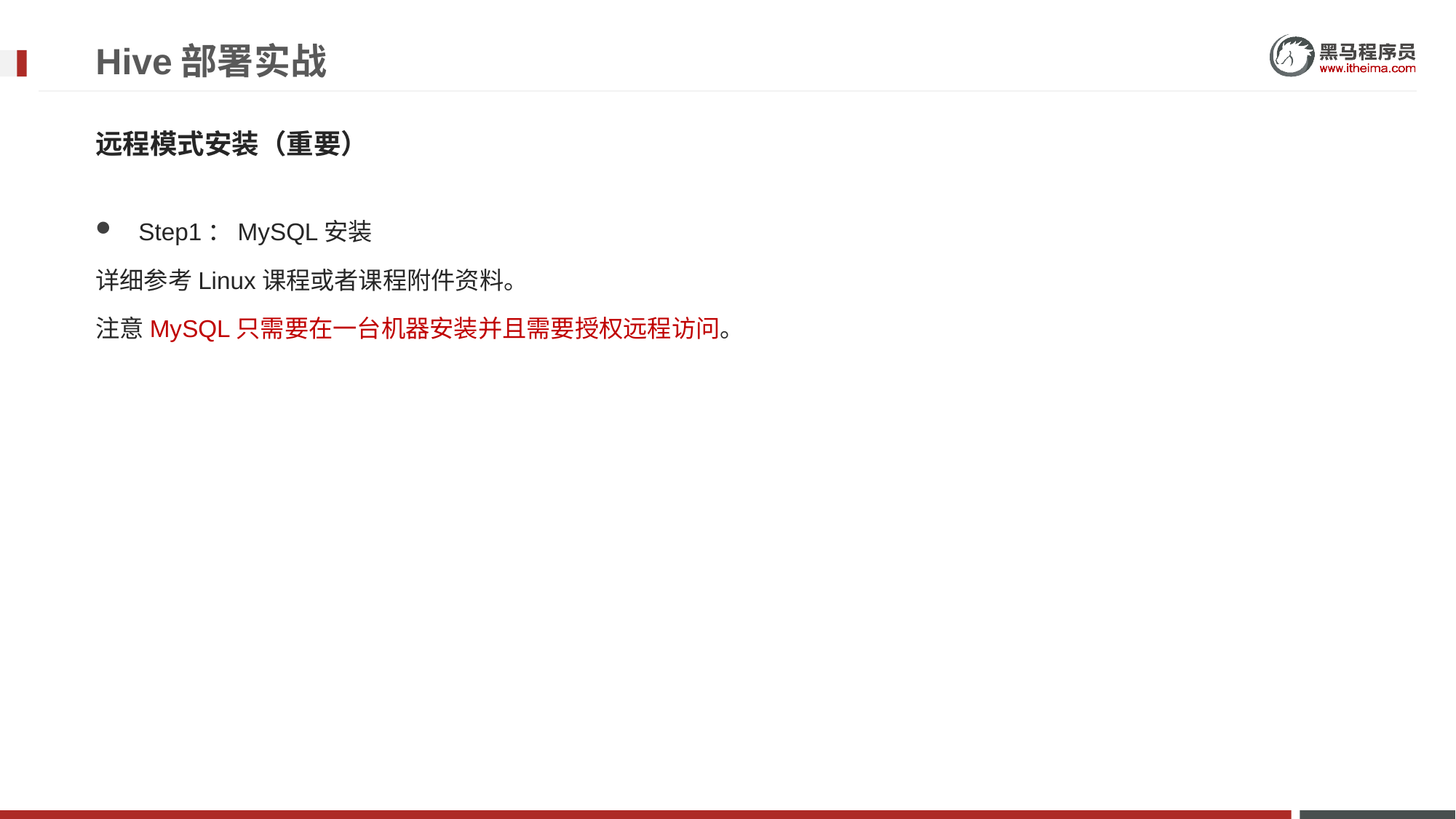

# Hive部署实战
远程模式安装（重要）
Step1：MySQL安装
详细参考Linux课程或者课程附件资料。
注意MySQL只需要在一台机器安装并且需要授权远程访问。